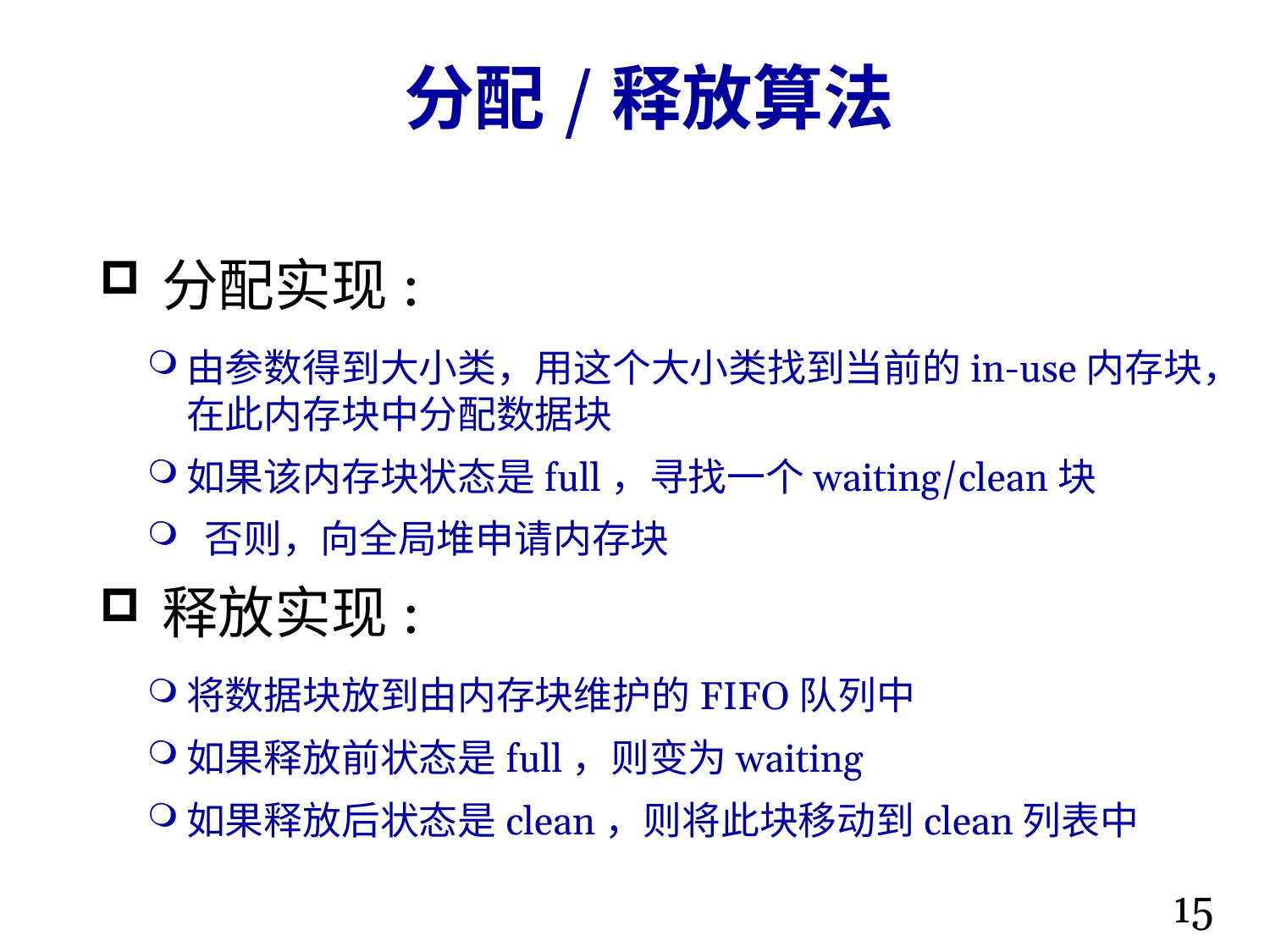

# 分配/释放算法
分配实现:
由参数得到大小类，用这个大小类找到当前的in-use内存块，在此内存块中分配数据块
如果该内存块状态是full，寻找一个waiting/clean块
 否则，向全局堆申请内存块
释放实现:
将数据块放到由内存块维护的FIFO队列中
如果释放前状态是full，则变为waiting
如果释放后状态是clean，则将此块移动到clean列表中

15